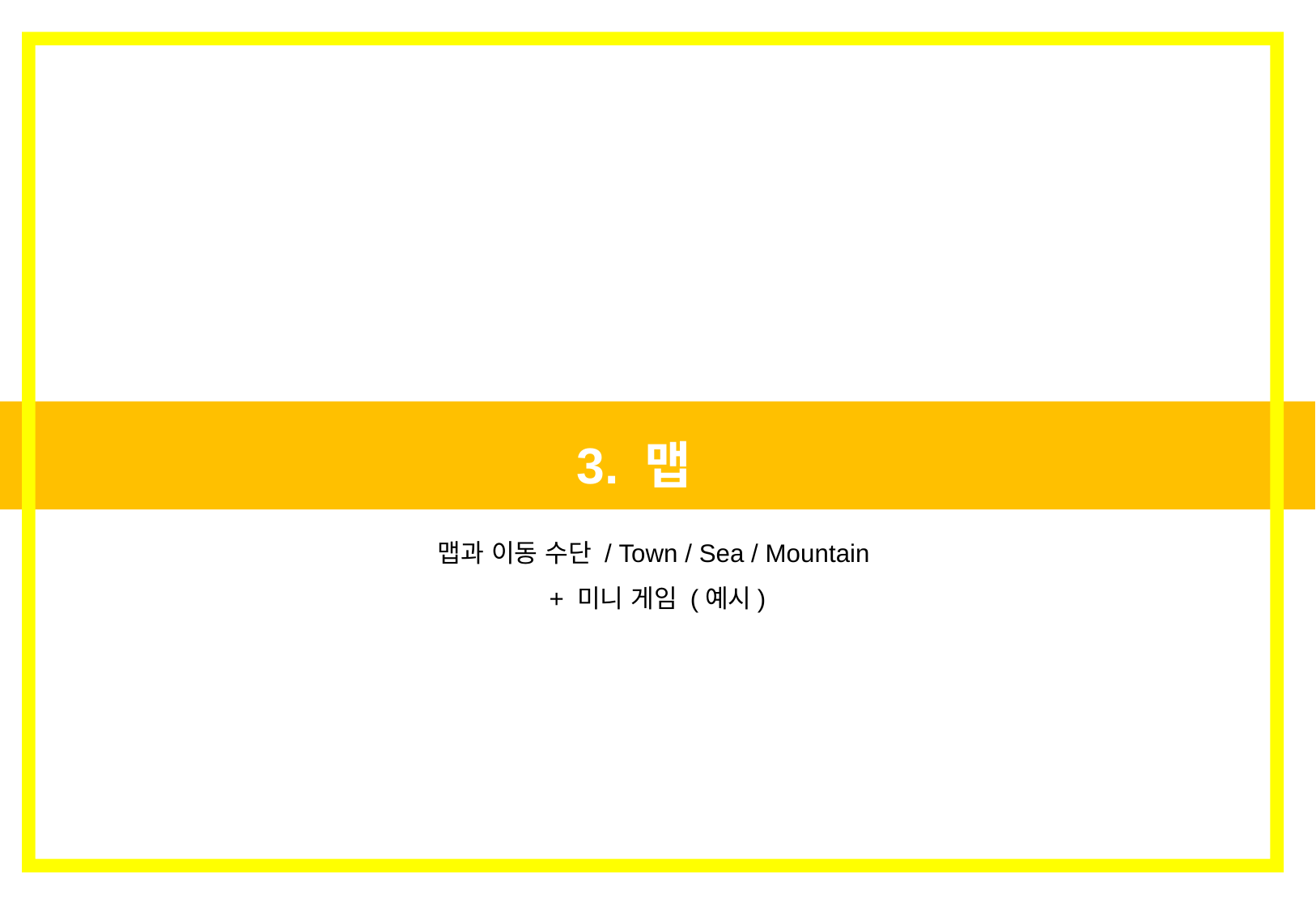

3. 맵
맵과 이동 수단 / Town / Sea / Mountain
+ 미니 게임 (예시)